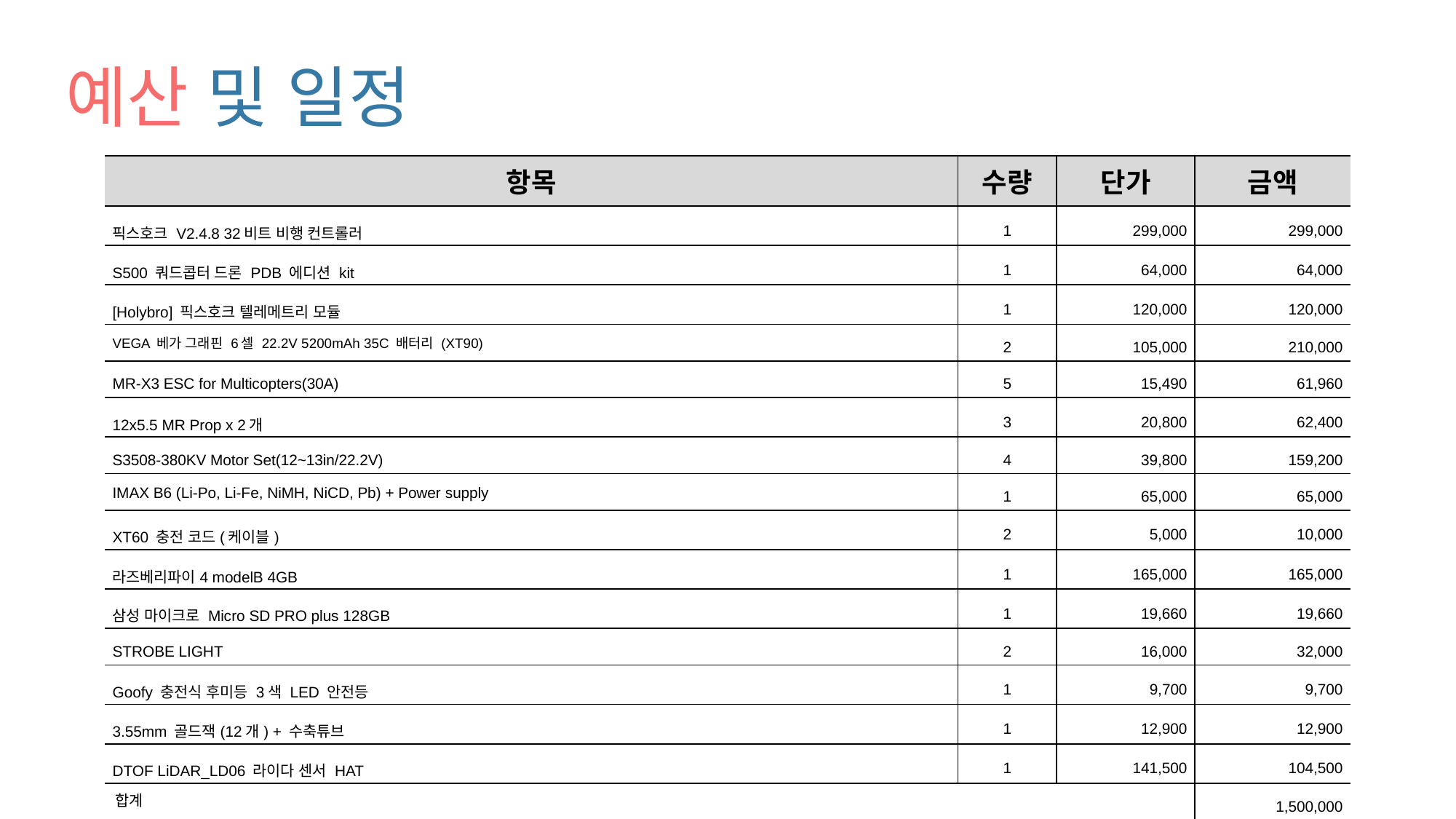

# 예산 및 일정
| 항목 | 수량 | 단가 | 금액 |
| --- | --- | --- | --- |
| 픽스호크 V2.4.8 32비트 비행 컨트롤러 | 1 | 299,000 | 299,000 |
| S500 쿼드콥터 드론 PDB 에디션 kit | 1 | 64,000 | 64,000 |
| [Holybro] 픽스호크 텔레메트리 모듈 | 1 | 120,000 | 120,000 |
| VEGA 베가 그래핀 6셀 22.2V 5200mAh 35C 배터리 (XT90) | 2 | 105,000 | 210,000 |
| MR-X3 ESC for Multicopters(30A) | 5 | 15,490 | 61,960 |
| 12x5.5 MR Prop x 2개 | 3 | 20,800 | 62,400 |
| S3508-380KV Motor Set(12~13in/22.2V) | 4 | 39,800 | 159,200 |
| IMAX B6 (Li-Po, Li-Fe, NiMH, NiCD, Pb) + Power supply | 1 | 65,000 | 65,000 |
| XT60 충전 코드(케이블) | 2 | 5,000 | 10,000 |
| 라즈베리파이4 modelB 4GB | 1 | 165,000 | 165,000 |
| 삼성 마이크로 Micro SD PRO plus 128GB | 1 | 19,660 | 19,660 |
| STROBE LIGHT | 2 | 16,000 | 32,000 |
| Goofy 충전식 후미등 3색 LED 안전등 | 1 | 9,700 | 9,700 |
| 3.55mm 골드잭(12개) + 수축튜브 | 1 | 12,900 | 12,900 |
| DTOF LiDAR\_LD06 라이다 센서 HAT | 1 | 141,500 | 104,500 |
| 합계 |  |  | 1,500,000 |